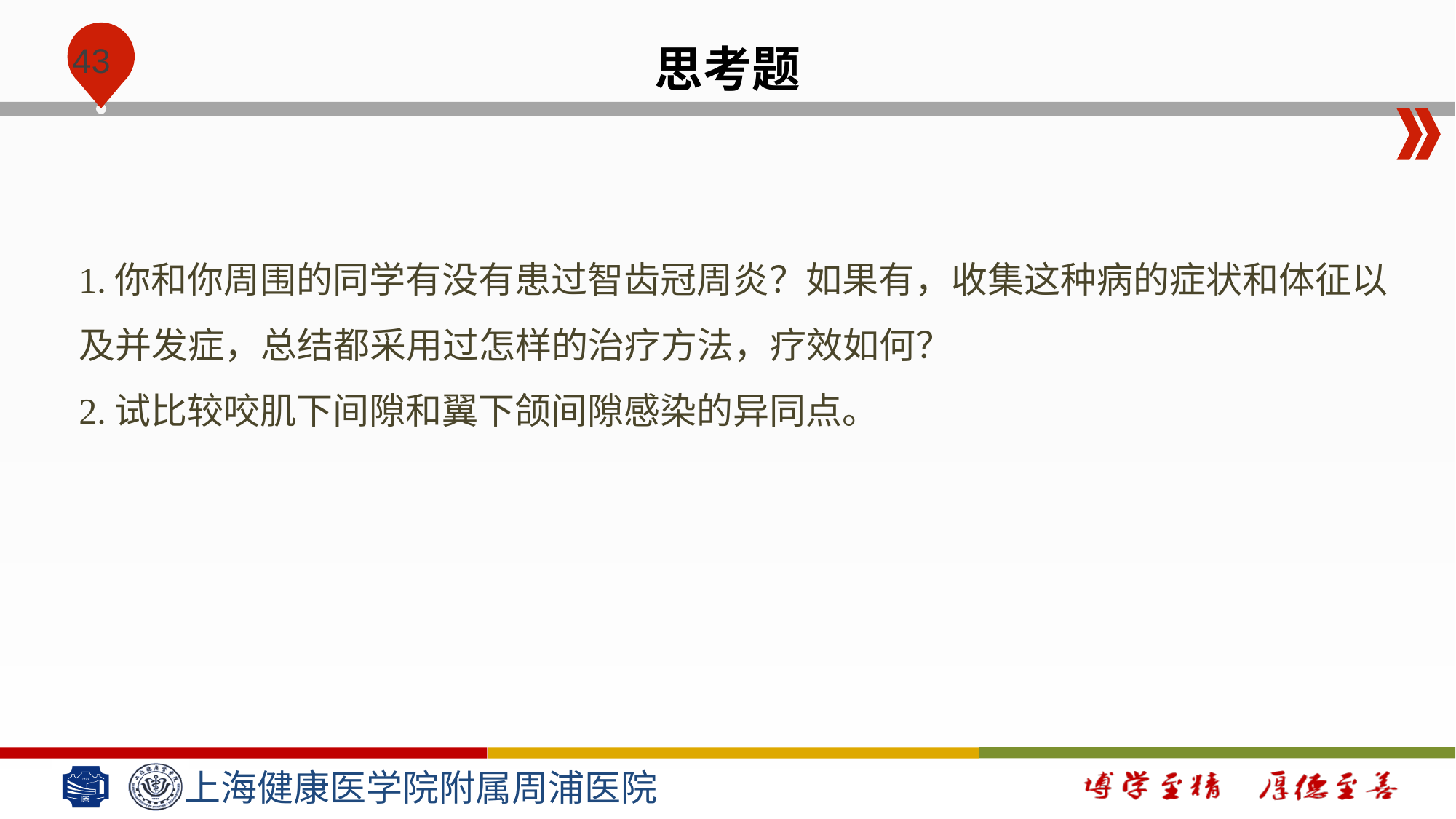

# 思考题
1.你和你周围的同学有没有患过智齿冠周炎？如果有，收集这种病的症状和体征以及并发症，总结都采用过怎样的治疗方法，疗效如何？
2.试比较咬肌下间隙和翼下颌间隙感染的异同点。